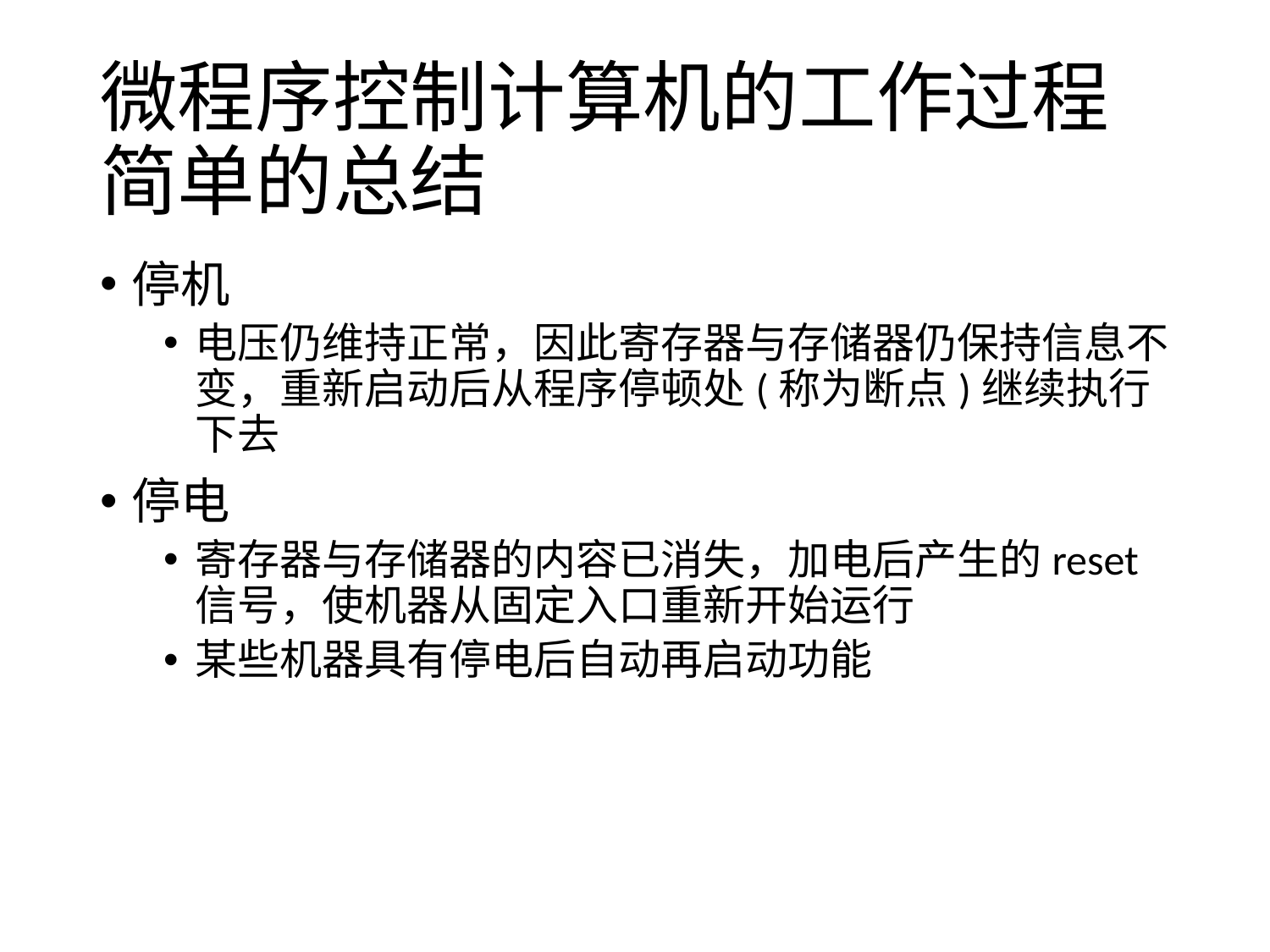

# 微程序控制计算机的工作过程简单的总结
停机
电压仍维持正常，因此寄存器与存储器仍保持信息不变，重新启动后从程序停顿处(称为断点)继续执行下去
停电
寄存器与存储器的内容已消失，加电后产生的reset信号，使机器从固定入口重新开始运行
某些机器具有停电后自动再启动功能